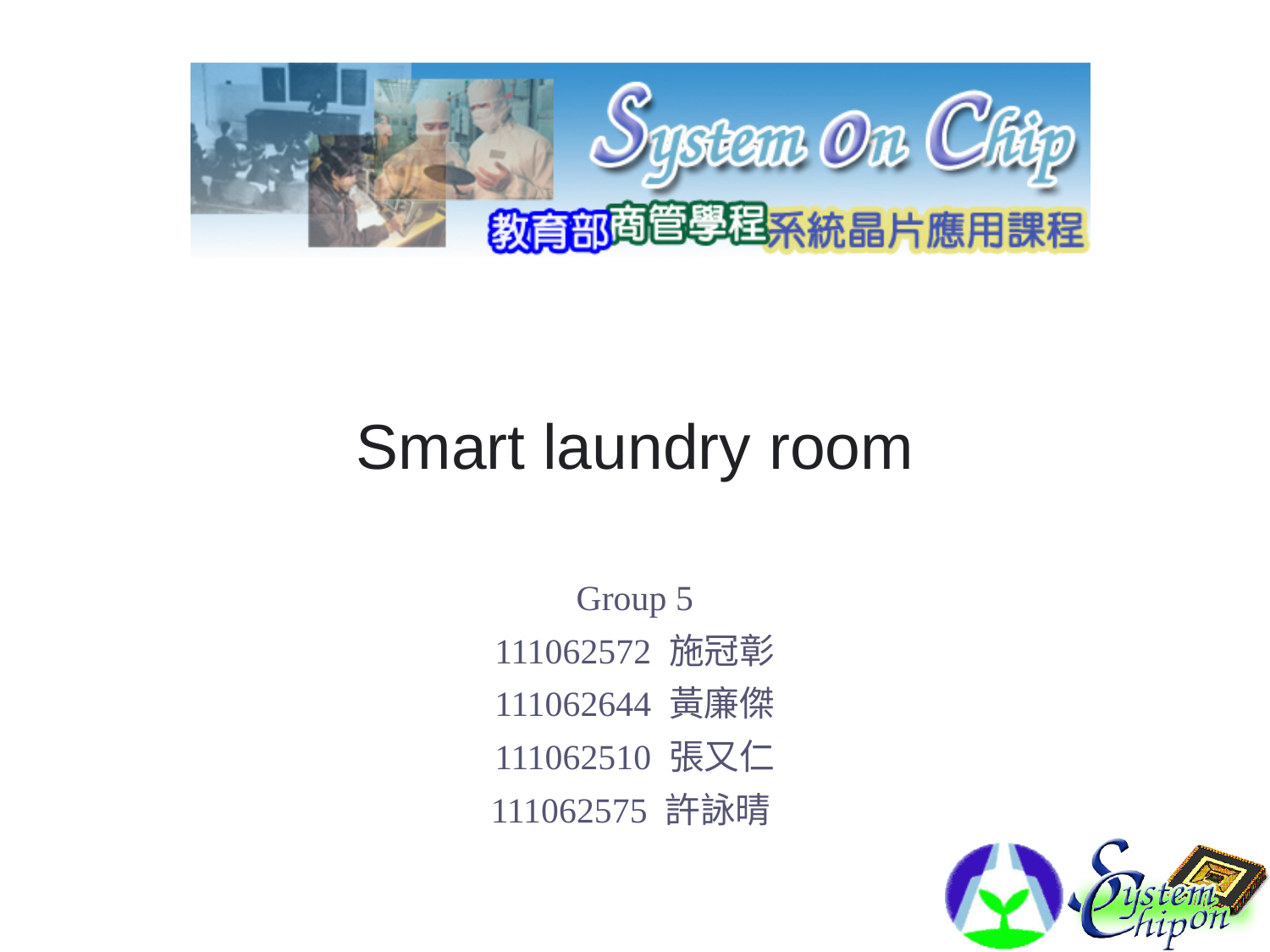

# Smart laundry room
Group 5
111062572 施冠彰
111062644 黃廉傑
111062510 張又仁
111062575 許詠晴